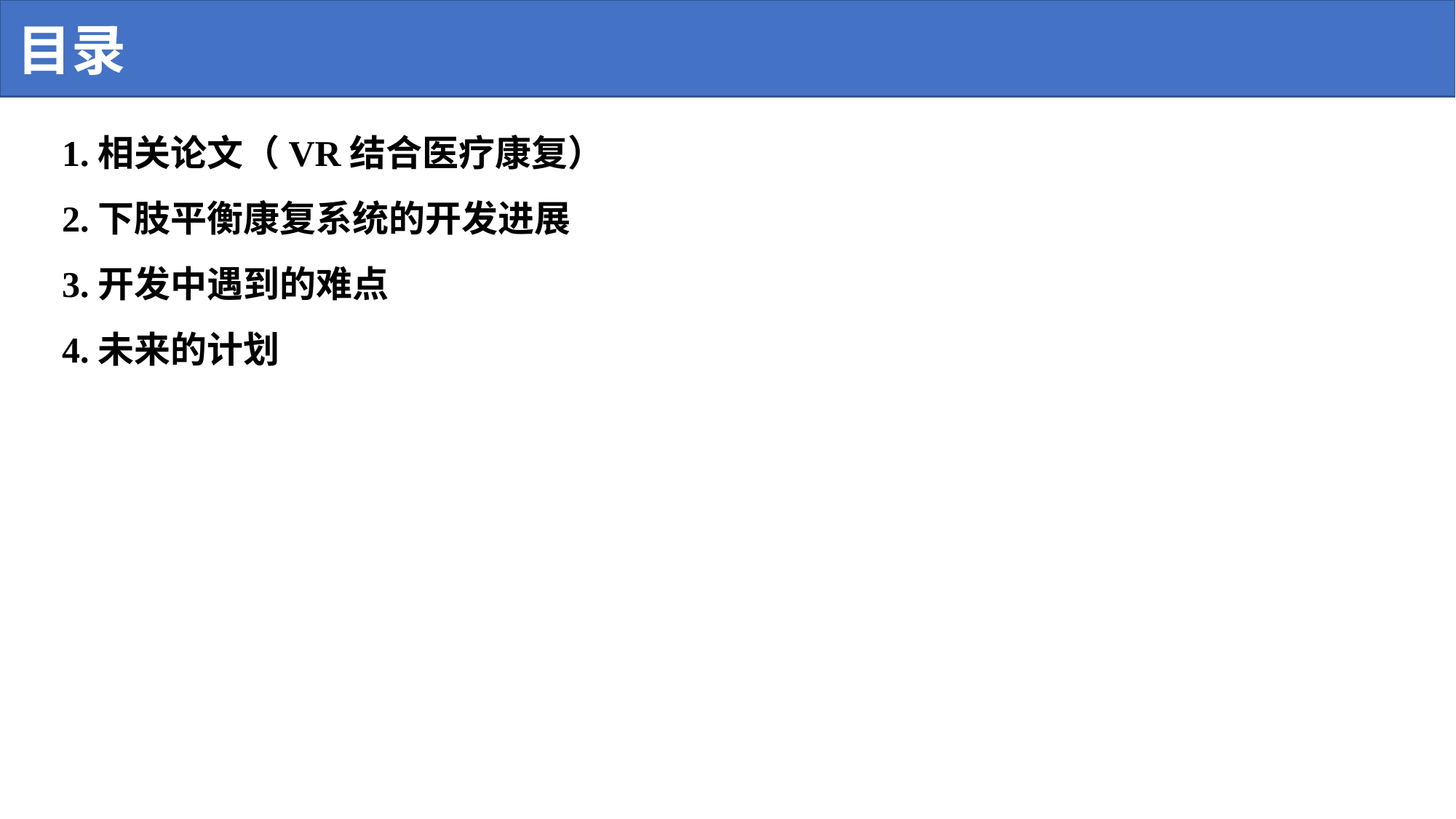

目录
1.相关论文（VR结合医疗康复）
2.下肢平衡康复系统的开发进展
3.开发中遇到的难点
4.未来的计划